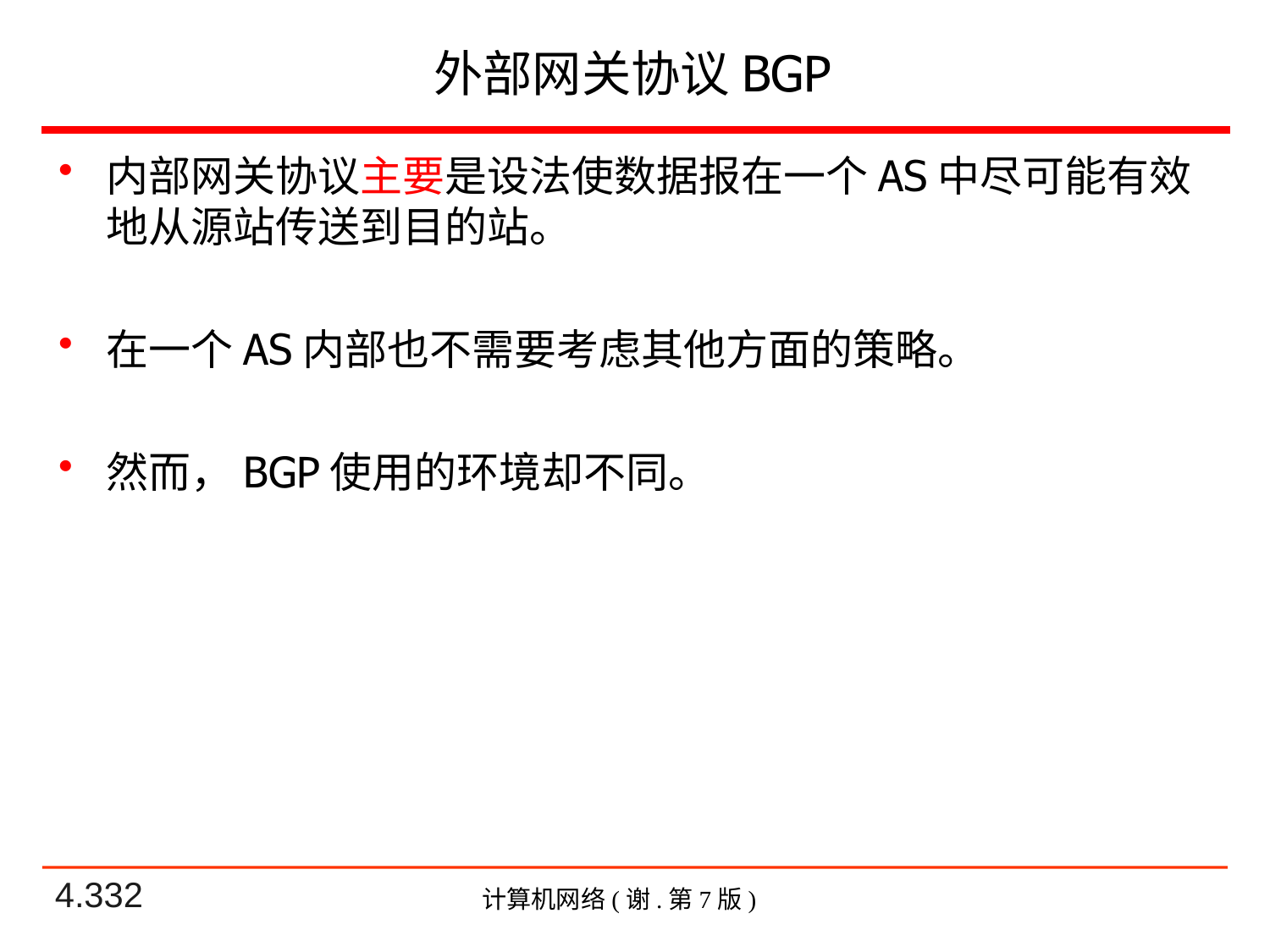

# 外部网关协议BGP
内部网关协议主要是设法使数据报在一个AS中尽可能有效地从源站传送到目的站。

在一个AS内部也不需要考虑其他方面的策略。

然而，BGP使用的环境却不同。